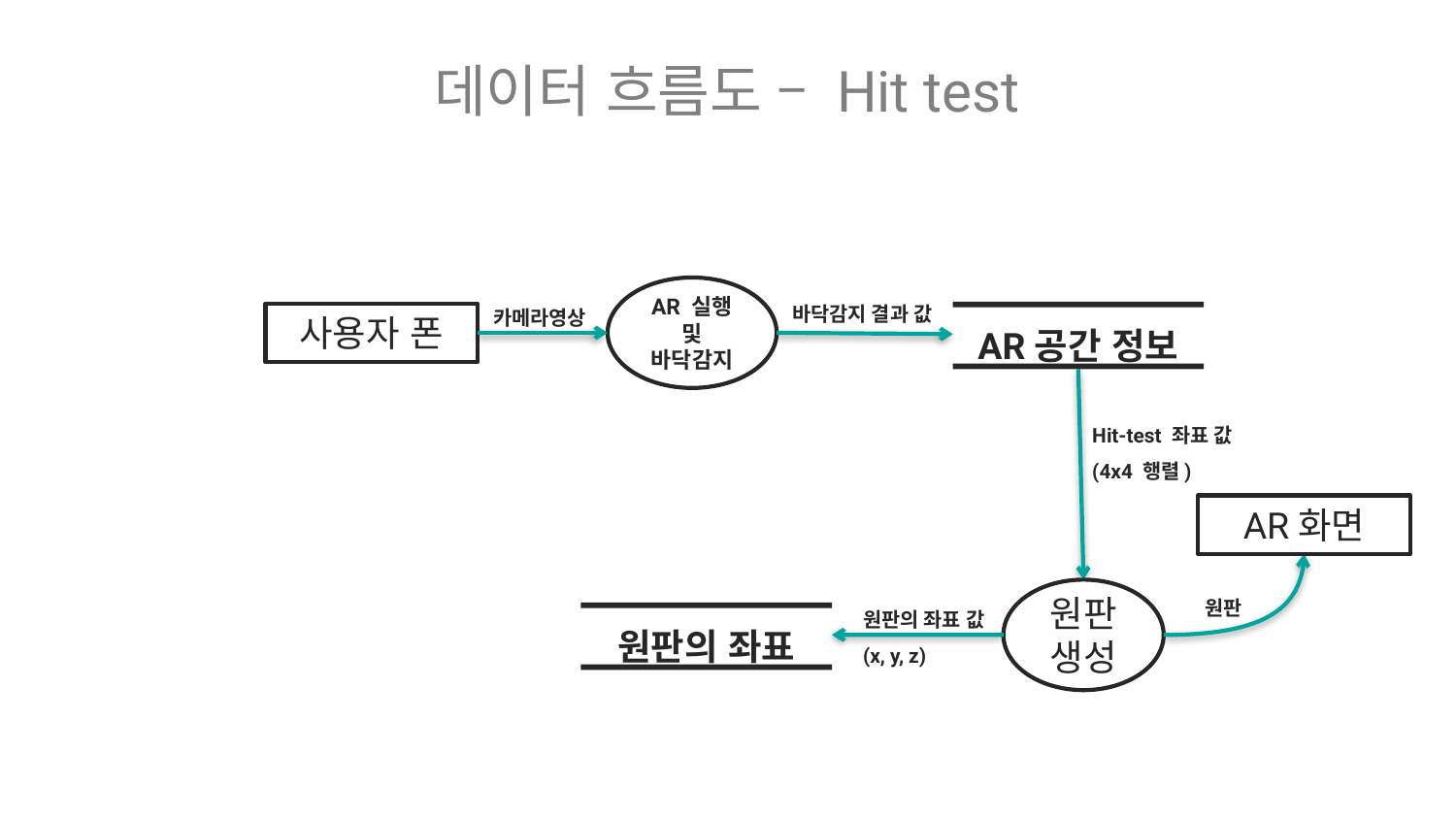

데이터 흐름도 – Hit test
AR 실행 및 바닥감지
바닥감지 결과 값
카메라영상
AR공간 정보

사용자 폰
Hit-test 좌표 값
(4x4 행렬)
AR화면
원판 생성
원판
원판의 좌표 값
(x, y, z)
원판의 좌표